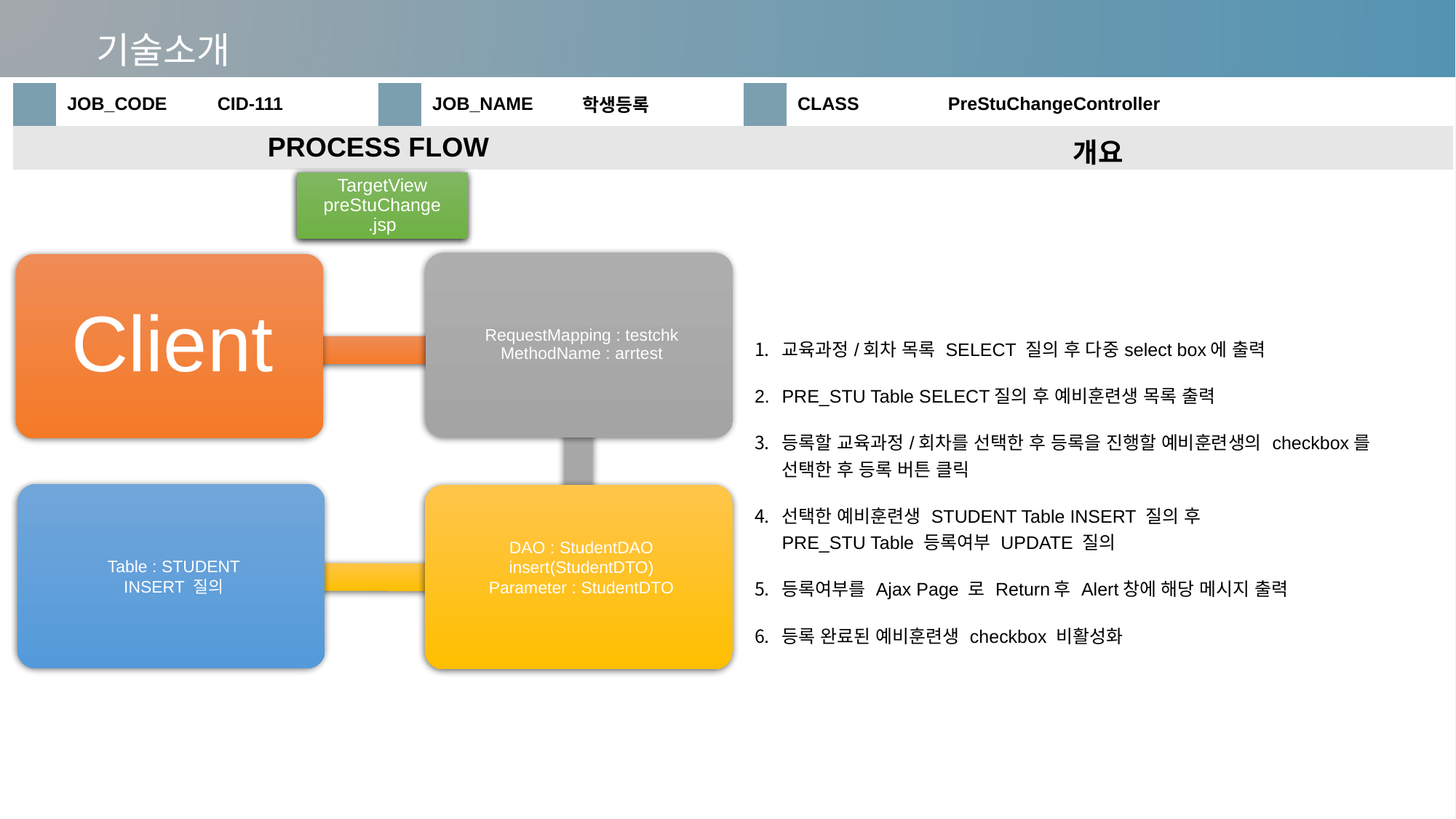

기술소개

|  | JOB\_CODE | CID-111 |  | JOB\_NAME | 학생등록 |  | CLASS | PreStuChangeController |
| --- | --- | --- | --- | --- | --- | --- | --- | --- |
| PROCESS FLOW |  |  |  |  |  | 개요 |  |  |
|  |  |  |  |  |  | 교육과정/회차 목록 SELECT 질의 후 다중select box에 출력 PRE\_STU Table SELECT질의 후 예비훈련생 목록 출력 등록할 교육과정/회차를 선택한 후 등록을 진행할 예비훈련생의 checkbox를 선택한 후 등록 버튼 클릭 선택한 예비훈련생 STUDENT Table INSERT 질의 후 PRE\_STU Table 등록여부 UPDATE 질의 등록여부를 Ajax Page 로 Return후 Alert창에 해당 메시지 출력 등록 완료된 예비훈련생 checkbox 비활성화 |  |  |

TargetView
preStuChange.jsp
Client
RequestMapping : testchk
MethodName : arrtest
DAO : StudentDAO
insert(StudentDTO)
Parameter : StudentDTO
Table : STUDENT
INSERT 질의